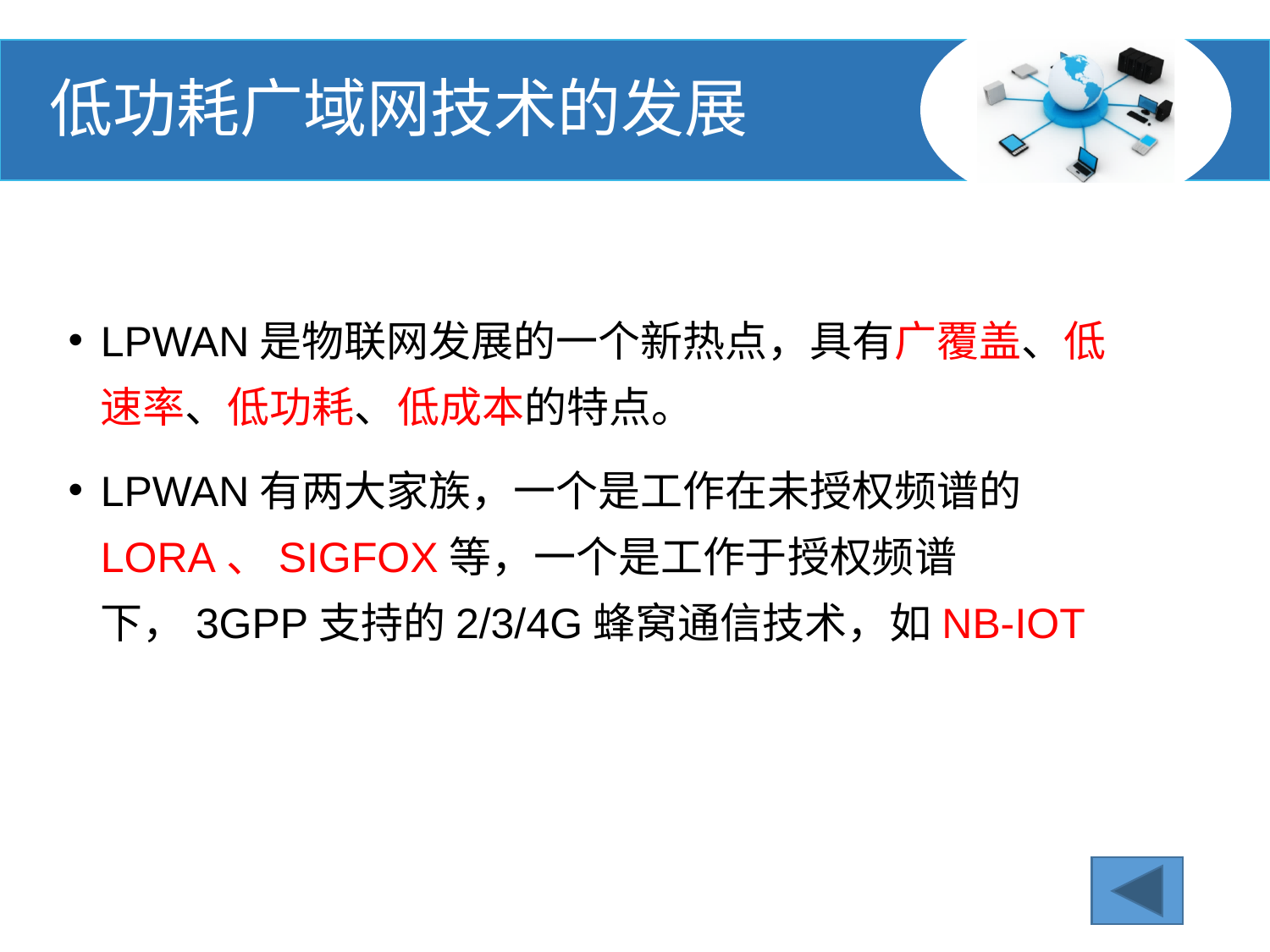

低功耗广域网技术的发展
#

LPWAN是物联网发展的一个新热点，具有广覆盖、低速率、低功耗、低成本的特点。
LPWAN有两大家族，一个是工作在未授权频谱的LORA、SIGFOX等，一个是工作于授权频谱下，3GPP支持的2/3/4G蜂窝通信技术，如NB-IOT